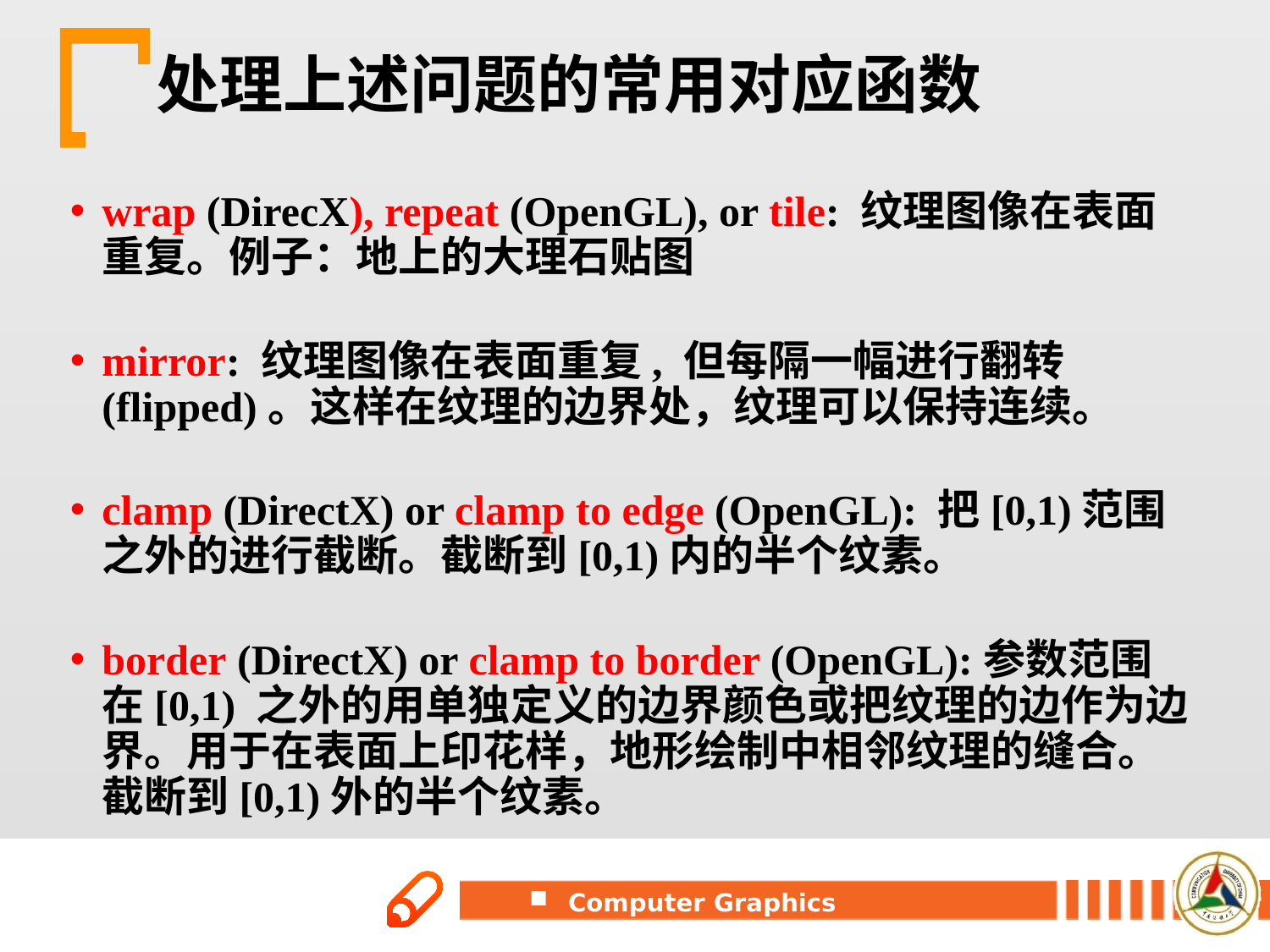

# 处理上述问题的常用对应函数
wrap (DirecX), repeat (OpenGL), or tile: 纹理图像在表面重复。例子：地上的大理石贴图

mirror: 纹理图像在表面重复, 但每隔一幅进行翻转(flipped)。这样在纹理的边界处，纹理可以保持连续。

clamp (DirectX) or clamp to edge (OpenGL): 把[0,1)范围之外的进行截断。截断到[0,1)内的半个纹素。

border (DirectX) or clamp to border (OpenGL):参数范围在[0,1) 之外的用单独定义的边界颜色或把纹理的边作为边界。用于在表面上印花样，地形绘制中相邻纹理的缝合。截断到[0,1)外的半个纹素。